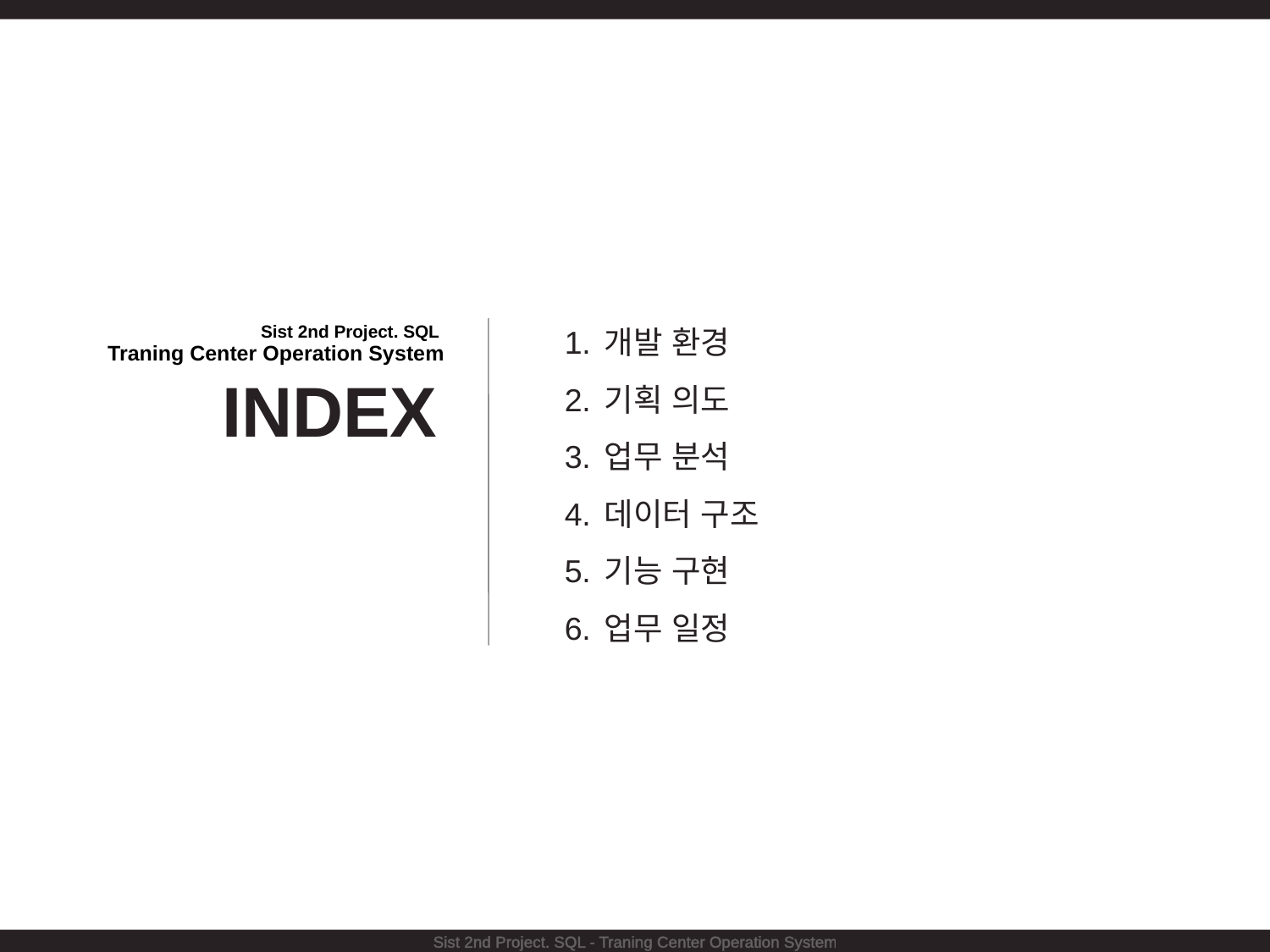

개발 환경
기획 의도
업무 분석
데이터 구조
기능 구현
업무 일정
Sist 2nd Project. SQL
Traning Center Operation System
INDEX
Sist 2nd Project. SQL - Traning Center Operation System